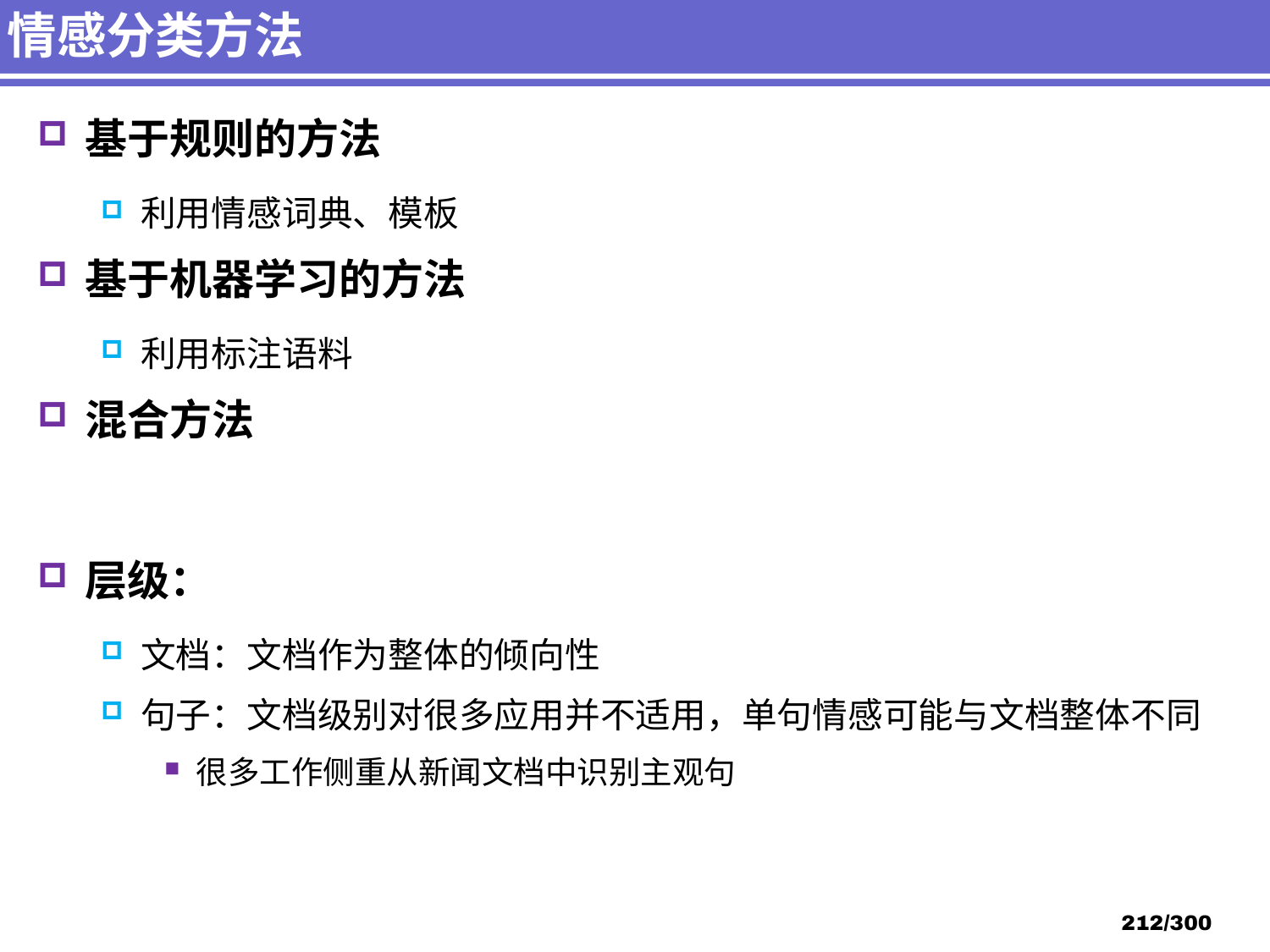

# 情感分类方法
基于规则的方法
利用情感词典、模板
基于机器学习的方法
利用标注语料
混合方法

层级：
文档：文档作为整体的倾向性
句子：文档级别对很多应用并不适用，单句情感可能与文档整体不同
很多工作侧重从新闻文档中识别主观句
212/300